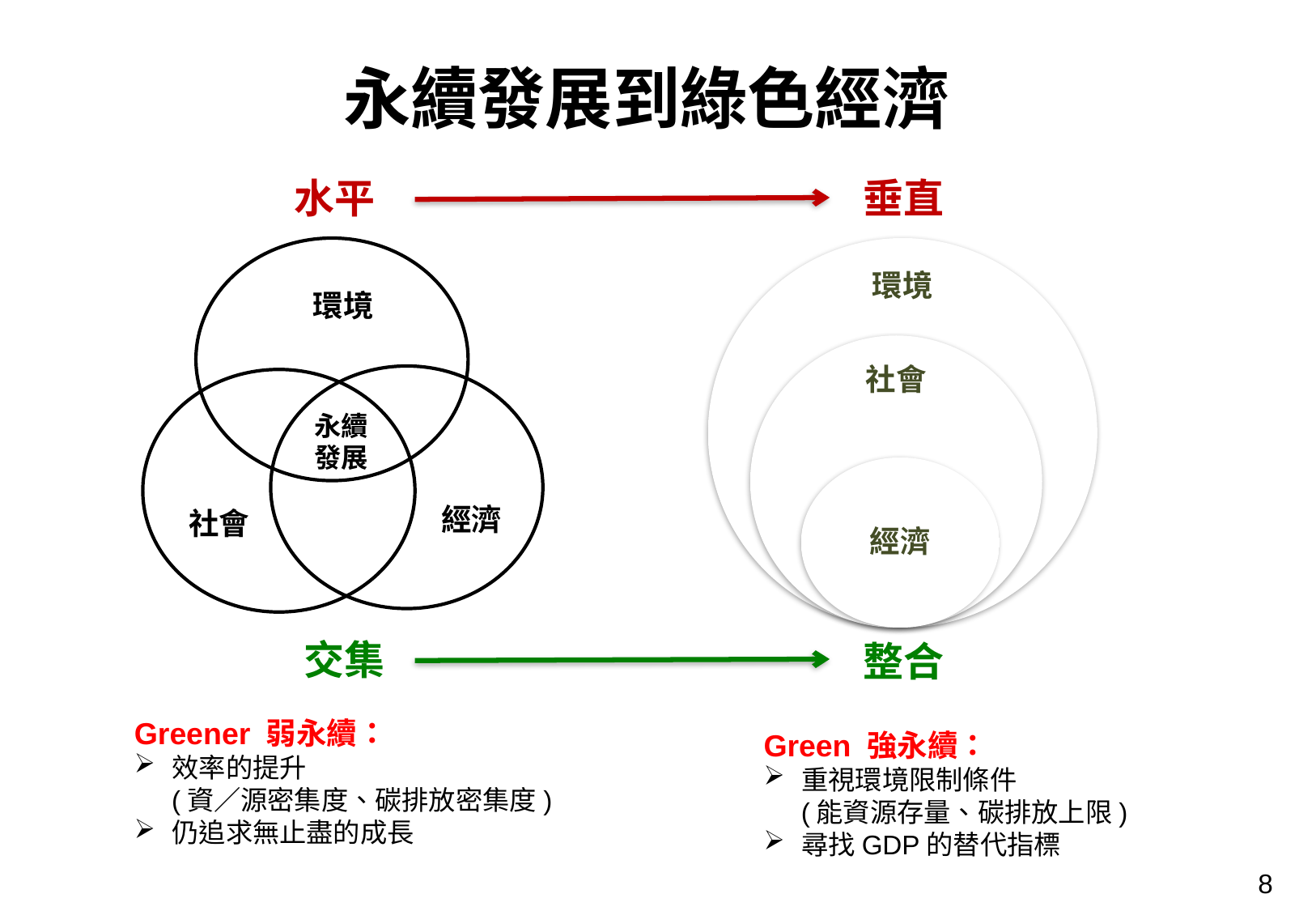

永續發展到綠色經濟
垂直
水平

環境
社會
經濟

環境

永續發展
經濟
社會
交集
整合
Greener 弱永續：
效率的提升
     (資／源密集度、碳排放密集度)
仍追求無止盡的成長

Green 強永續：
重視環境限制條件
     (能資源存量、碳排放上限)
尋找GDP的替代指標